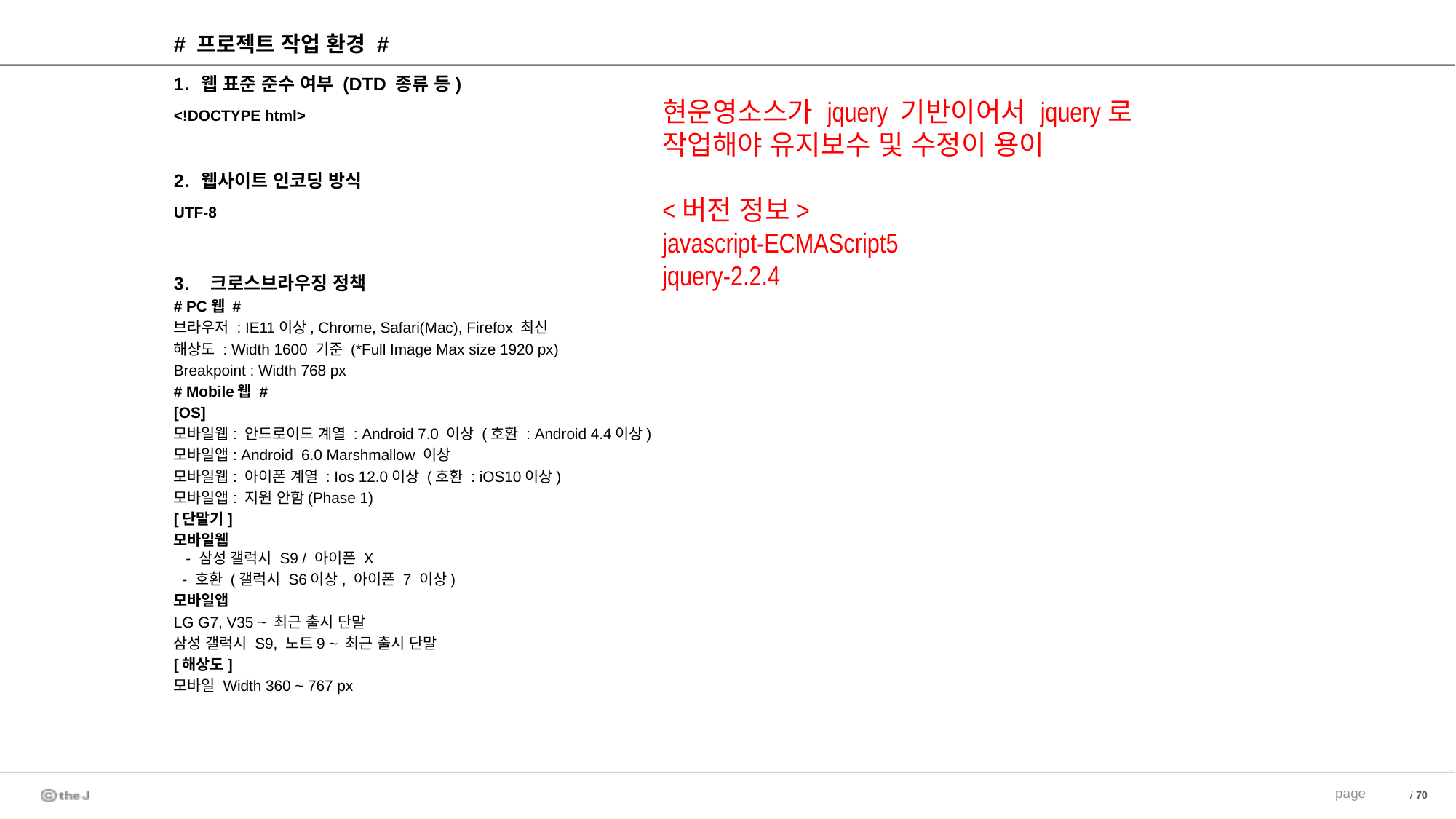

# 프로젝트 작업 환경 #
웹 표준 준수 여부 (DTD 종류 등)
<!DOCTYPE html>

웹사이트 인코딩 방식
UTF-8

 크로스브라우징 정책
# PC웹 #
브라우저 : IE11이상, Chrome, Safari(Mac), Firefox 최신
해상도 : Width 1600 기준 (*Full Image Max size 1920 px)
Breakpoint : Width 768 px
# Mobile웹 #
[OS]
모바일웹: 안드로이드 계열 : Android 7.0 이상 (호환 : Android 4.4이상)
모바일앱: Android  6.0 Marshmallow 이상
모바일웹: 아이폰 계열 : Ios 12.0이상 (호환 : iOS10이상)
모바일앱: 지원 안함(Phase 1)
[단말기]
모바일웹
  - 삼성 갤럭시 S9 / 아이폰 X
  - 호환 (갤럭시 S6이상, 아이폰 7 이상)
모바일앱
LG G7, V35 ~ 최근 출시 단말
삼성 갤럭시 S9, 노트9 ~ 최근 출시 단말
[해상도]
모바일 Width 360 ~ 767 px

현운영소스가 jquery 기반이어서 jquery로 작업해야 유지보수 및 수정이 용이

<버전 정보>
javascript-ECMAScript5
jquery-2.2.4